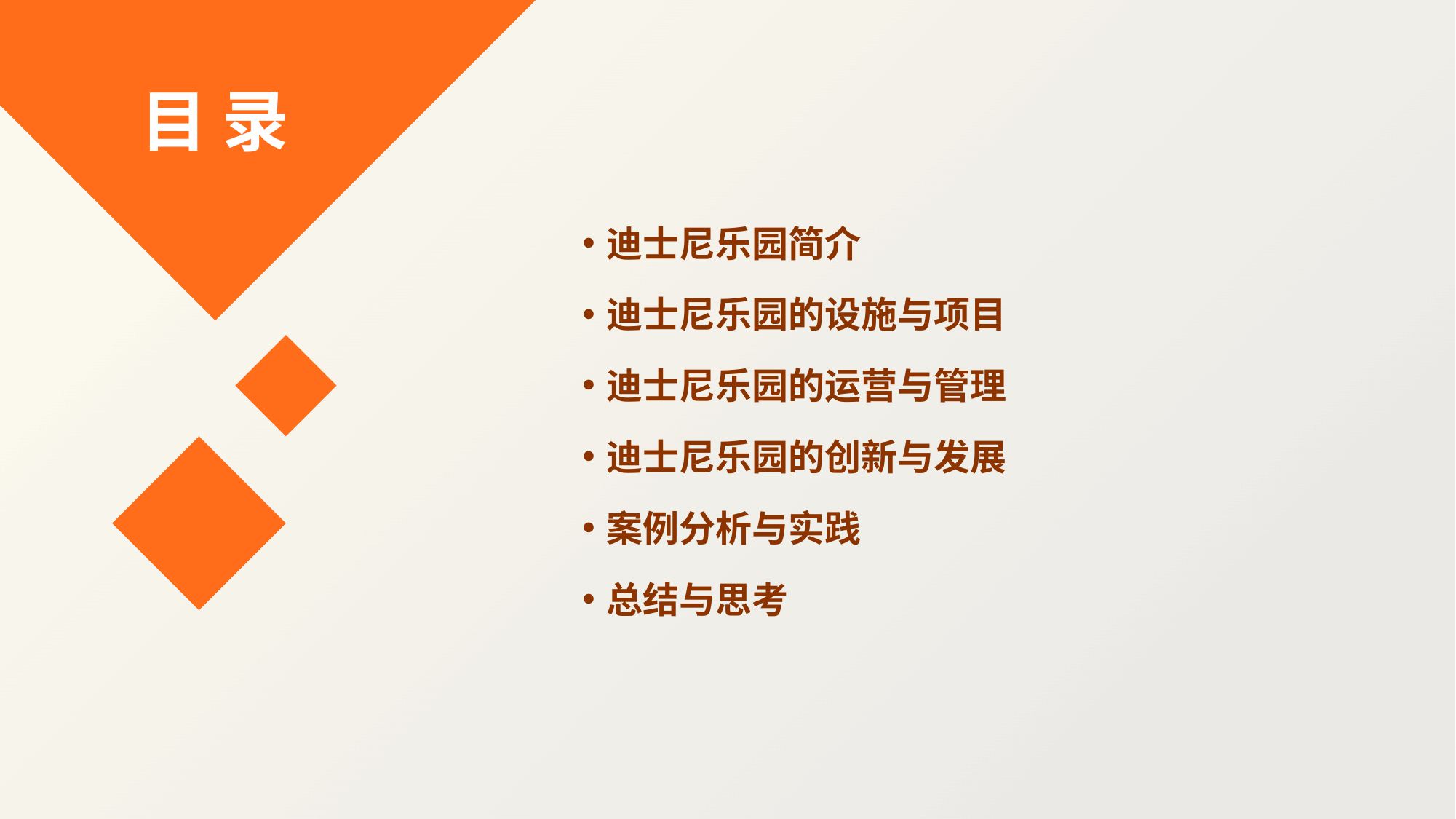

目 录
迪士尼乐园简介
迪士尼乐园的设施与项目
迪士尼乐园的运营与管理
迪士尼乐园的创新与发展
案例分析与实践
总结与思考